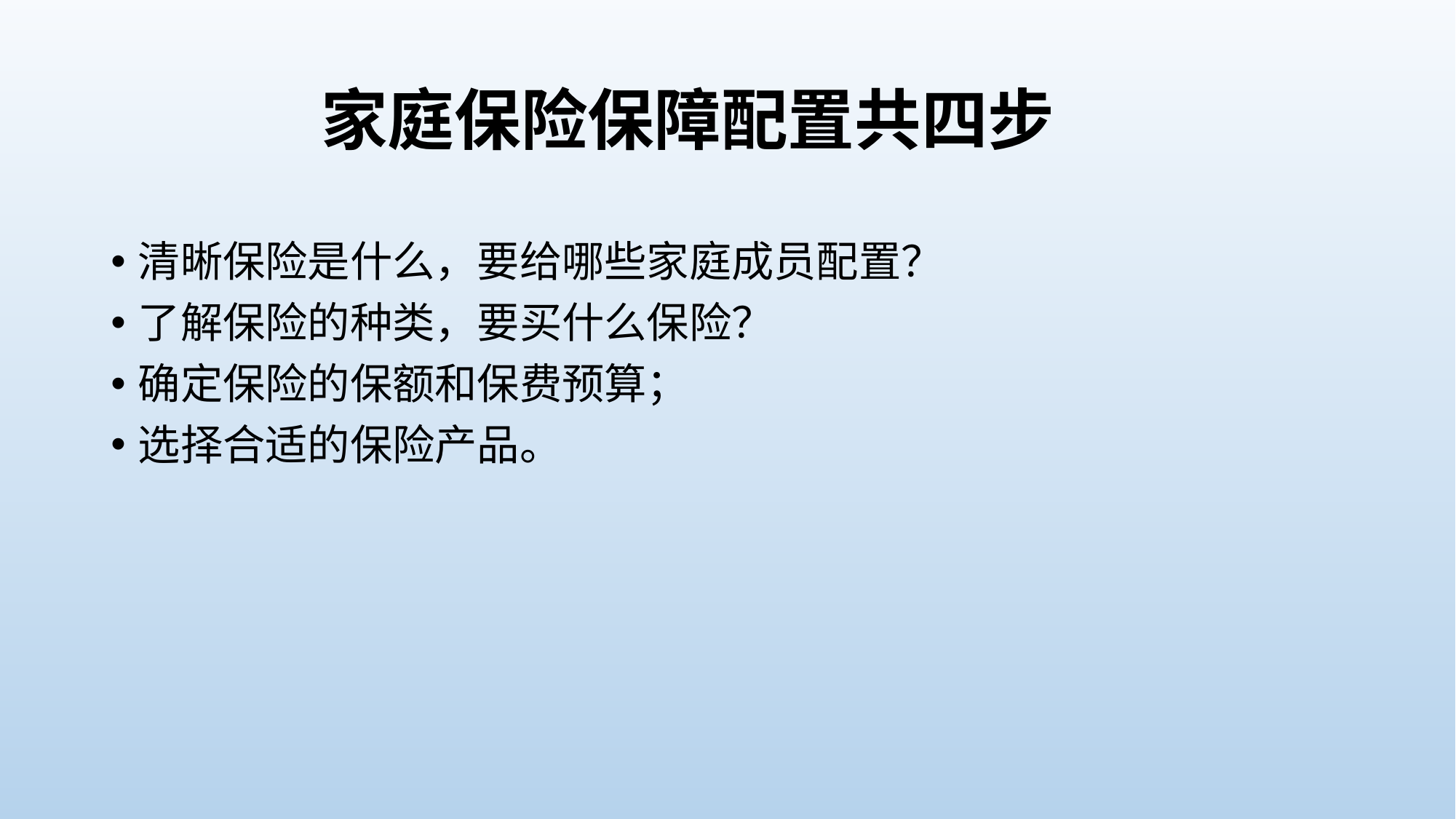

# 家庭保险保障配置共四步

清晰保险是什么，要给哪些家庭成员配置？
了解保险的种类，要买什么保险？
确定保险的保额和保费预算；
选择合适的保险产品。